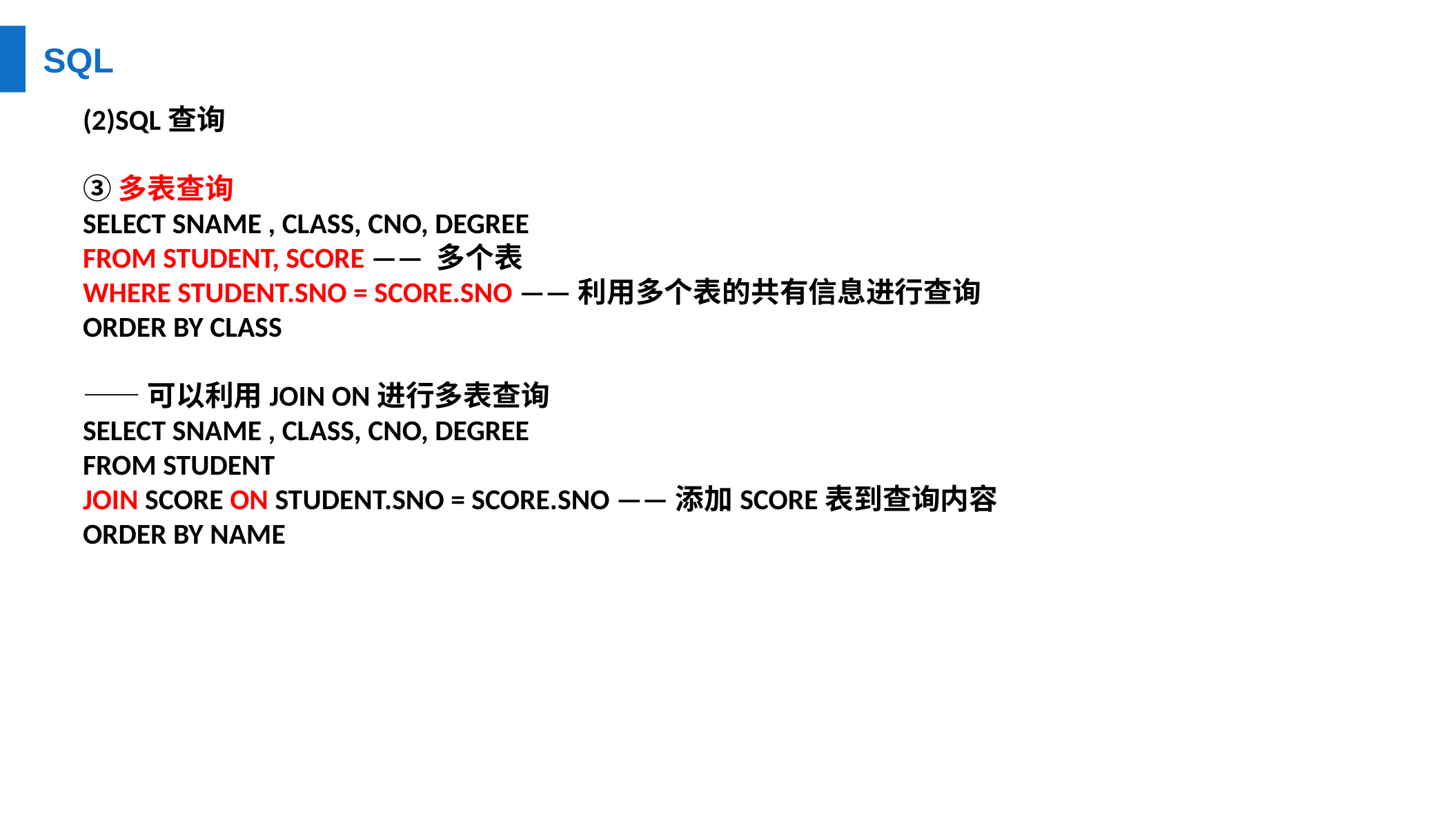

SQL
(2)SQL查询

③多表查询
SELECT SNAME , CLASS, CNO, DEGREE
FROM STUDENT, SCORE —— 多个表
WHERE STUDENT.SNO = SCORE.SNO ——利用多个表的共有信息进行查询
ORDER BY CLASS

——可以利用JOIN ON进行多表查询
SELECT SNAME , CLASS, CNO, DEGREE
FROM STUDENT
JOIN SCORE ON STUDENT.SNO = SCORE.SNO ——添加SCORE表到查询内容
ORDER BY NAME